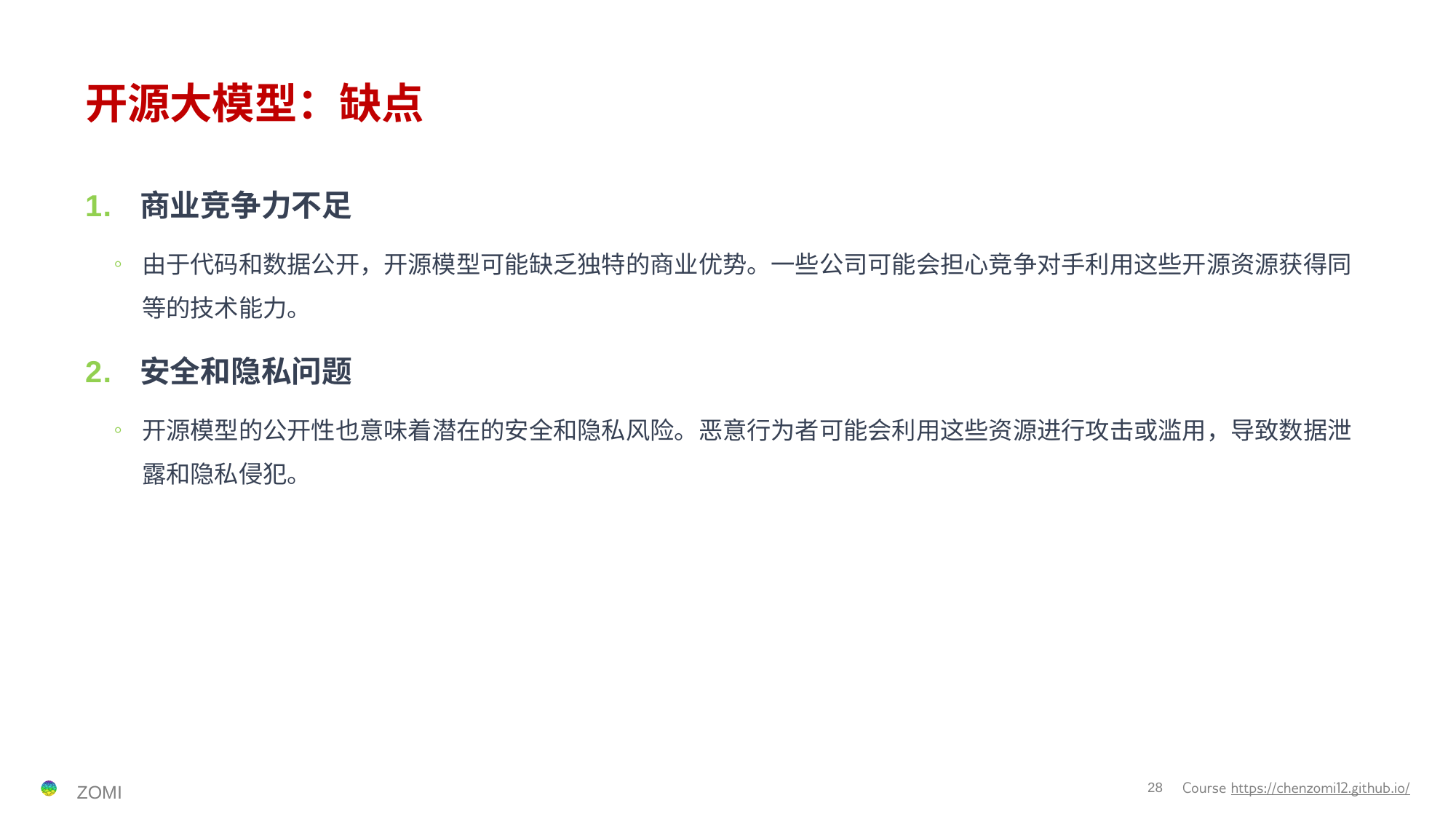

# 开源大模型：缺点
商业竞争力不足
由于代码和数据公开，开源模型可能缺乏独特的商业优势。一些公司可能会担心竞争对手利用这些开源资源获得同等的技术能力​。
安全和隐私问题
开源模型的公开性也意味着潜在的安全和隐私风险。恶意行为者可能会利用这些资源进行攻击或滥用，导致数据泄露和隐私侵犯​。